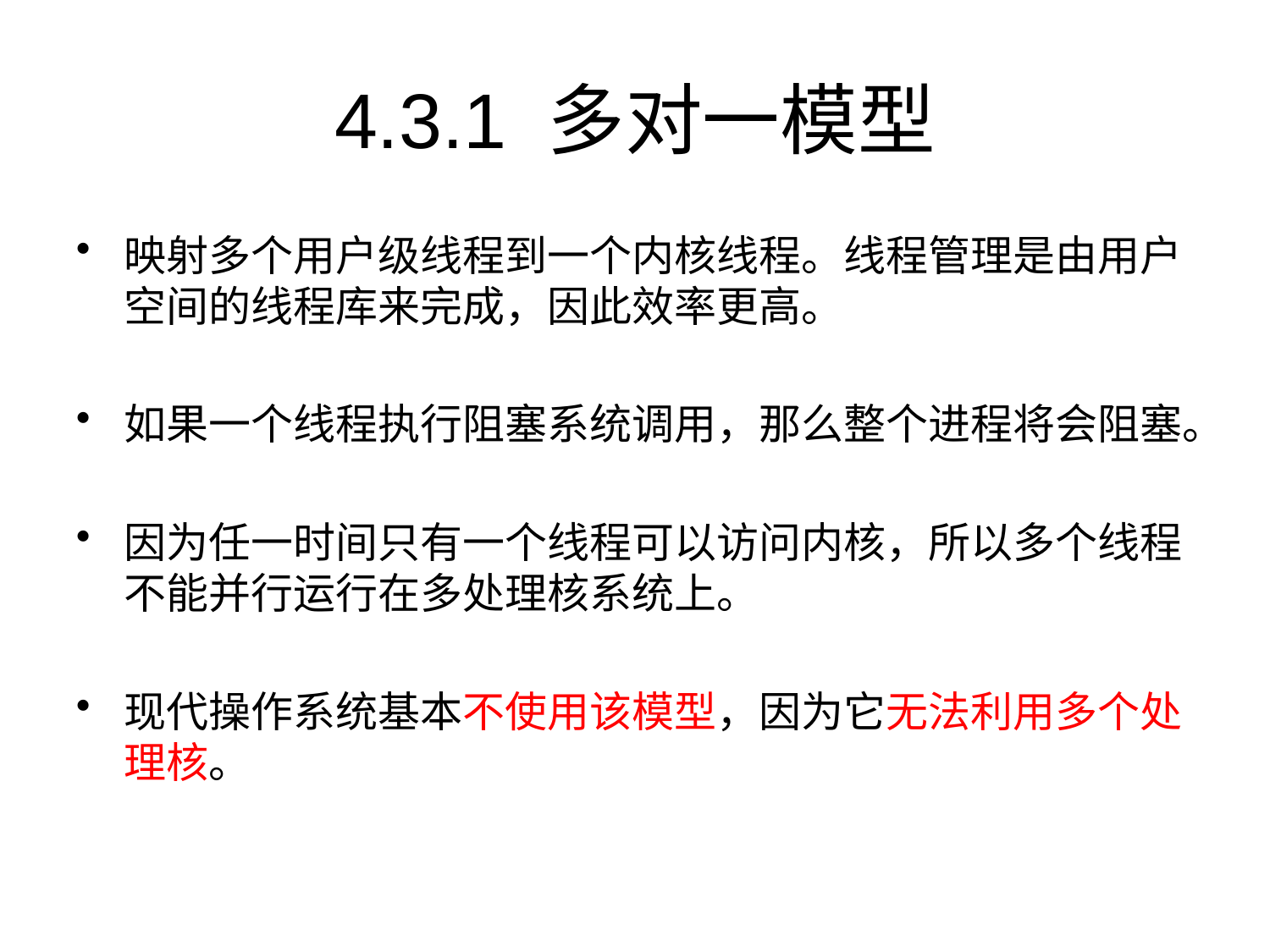

# 4.3.1 多对一模型
映射多个用户级线程到一个内核线程。线程管理是由用户空间的线程库来完成，因此效率更高。

如果一个线程执行阻塞系统调用，那么整个进程将会阻塞。

因为任一时间只有一个线程可以访问内核，所以多个线程不能并行运行在多处理核系统上。

现代操作系统基本不使用该模型，因为它无法利用多个处理核。